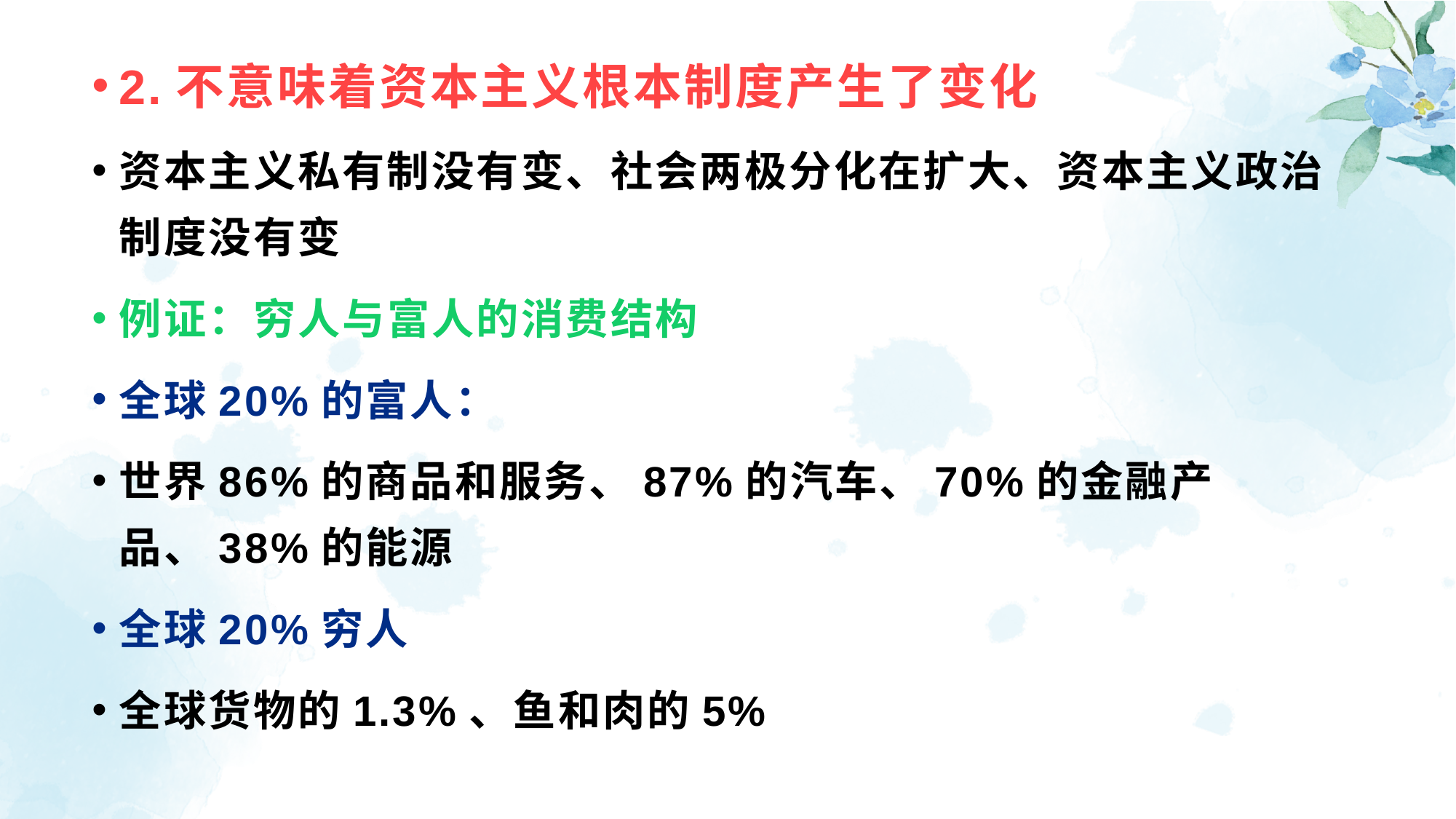

2.不意味着资本主义根本制度产生了变化
资本主义私有制没有变、社会两极分化在扩大、资本主义政治制度没有变
例证：穷人与富人的消费结构
全球20%的富人：
世界86%的商品和服务、87%的汽车、70%的金融产品、38%的能源
全球20%穷人
全球货物的1.3%、鱼和肉的5%